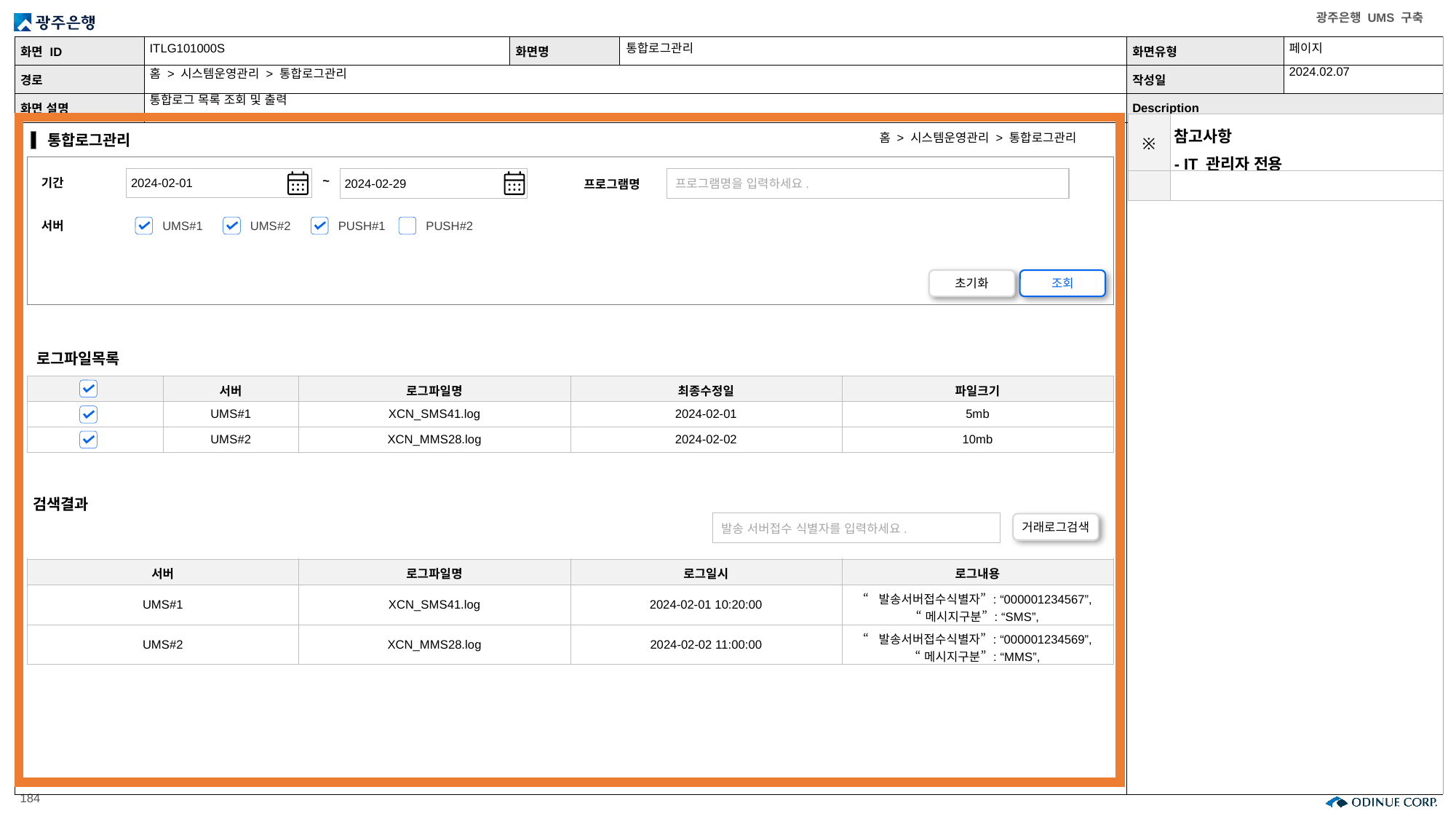

ITLG101000S
통합로그관리
페이지
2024.02.07
홈 > 시스템운영관리 > 통합로그관리
통합로그 목록 조회 및 출력
| ※ | 참고사항 - IT 관리자 전용 |
| --- | --- |
|  |  |
홈 > 시스템운영관리 > 통합로그관리
통합로그관리

2024-02-01
2024-02-29

~
프로그램명을 입력하세요.
기간
프로그램명
UMS#1

UMS#2

PUSH#1

PUSH#2

서버
초기화
조회
로그파일목록
|  | 서버 | 로그파일명 | 최종수정일 | 파일크기 |
| --- | --- | --- | --- | --- |
|  | UMS#1 | XCN\_SMS41.log | 2024-02-01 | 5mb |
|  | UMS#2 | XCN\_MMS28.log | 2024-02-02 | 10mb |

검색결과
발송 서버접수 식별자를 입력하세요.
거래로그검색
| 서버 | 로그파일명 | 로그일시 | 로그내용 |
| --- | --- | --- | --- |
| UMS#1 | XCN\_SMS41.log | 2024-02-01 10:20:00 | “발송서버접수식별자” : “000001234567”, “메시지구분” : “SMS”, |
| UMS#2 | XCN\_MMS28.log | 2024-02-02 11:00:00 | “발송서버접수식별자” : “000001234569”, “메시지구분” : “MMS”, |